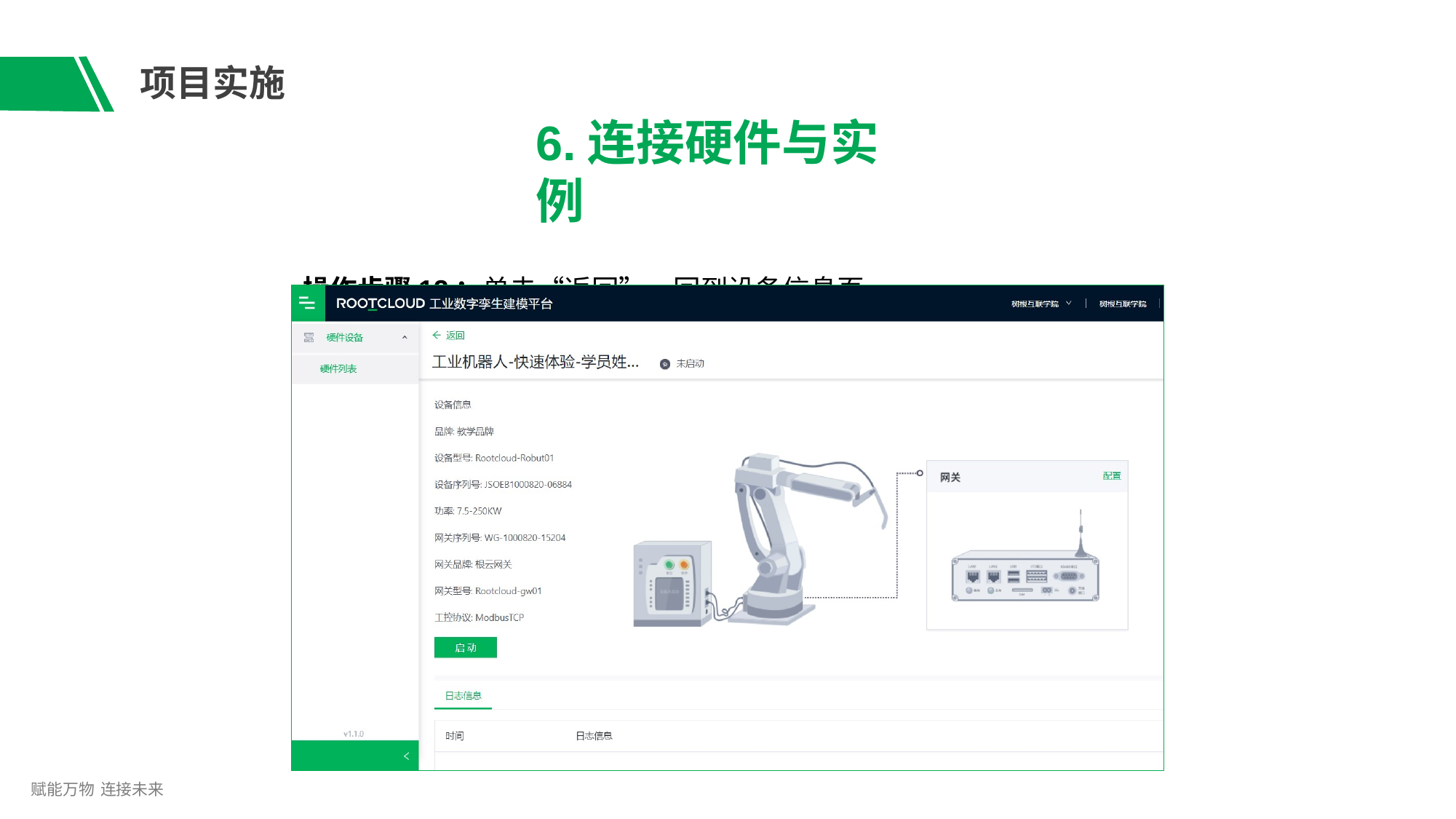

# 项目实施
6.连接硬件与实例
操作步骤12：单击“返回”，回到设备信息页。

赋能万物 连接未来